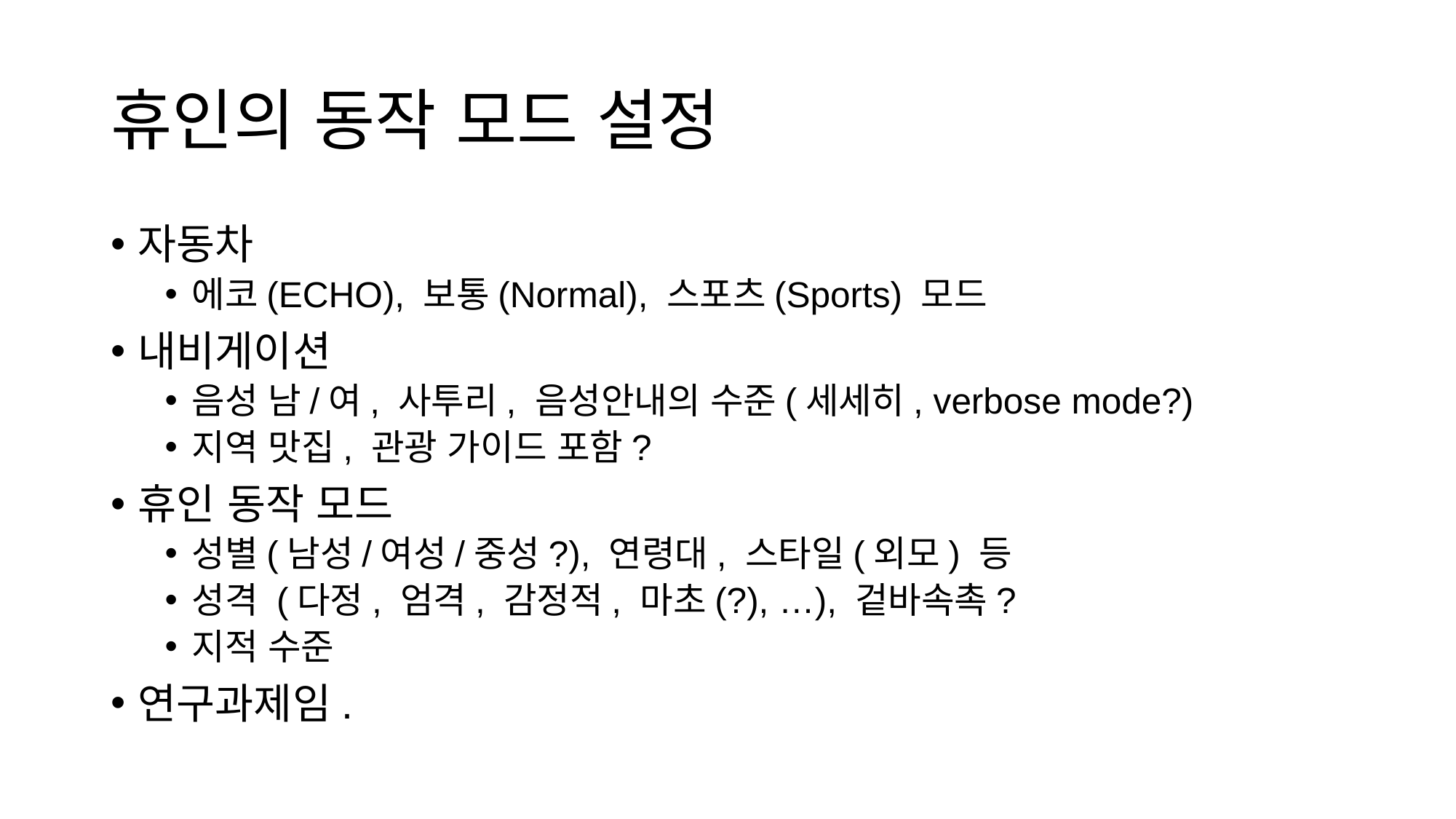

# 휴인의 동작 모드 설정
자동차
에코(ECHO), 보통(Normal), 스포츠(Sports) 모드
내비게이션
음성 남/여, 사투리, 음성안내의 수준(세세히, verbose mode?)
지역 맛집, 관광 가이드 포함?
휴인 동작 모드
성별(남성/여성/중성?), 연령대, 스타일(외모) 등
성격 (다정, 엄격, 감정적, 마초(?), …), 겉바속촉?
지적 수준
연구과제임.